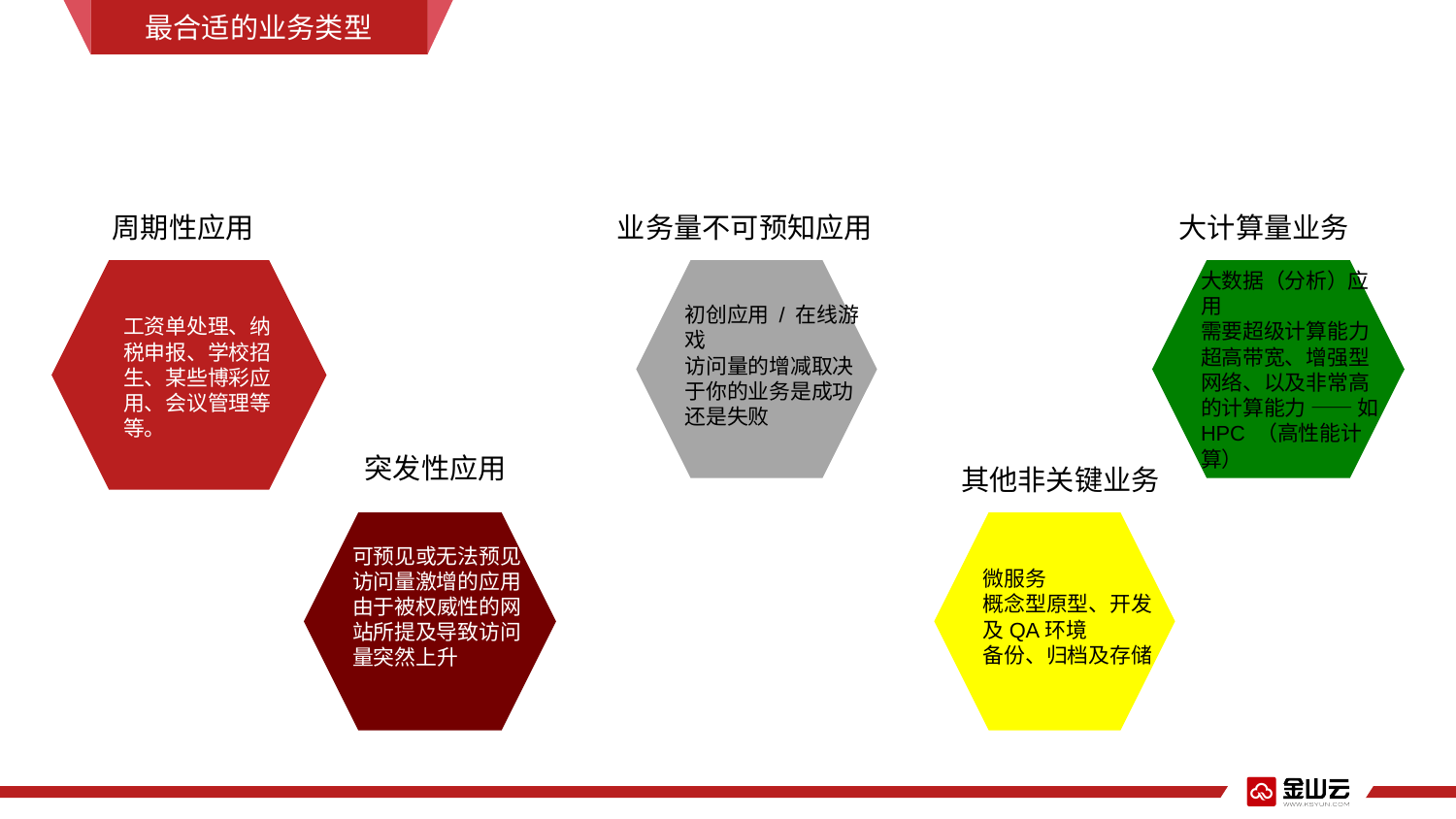

最合适的业务类型
周期性应用
业务量不可预知应用
大计算量业务

大数据（分析）应用
需要超级计算能力
超高带宽、增强型网络、以及非常高的计算能力 —— 如HPC （高性能计算）
初创应用 / 在线游戏
访问量的增减取决于你的业务是成功还是失败
工资单处理、纳税申报、学校招生、某些博彩应用、会议管理等等。
突发性应用
其他非关键业务

可预见或无法预见访问量激增的应用
由于被权威性的网站所提及导致访问量突然上升
微服务
概念型原型、开发及QA环境
备份、归档及存储